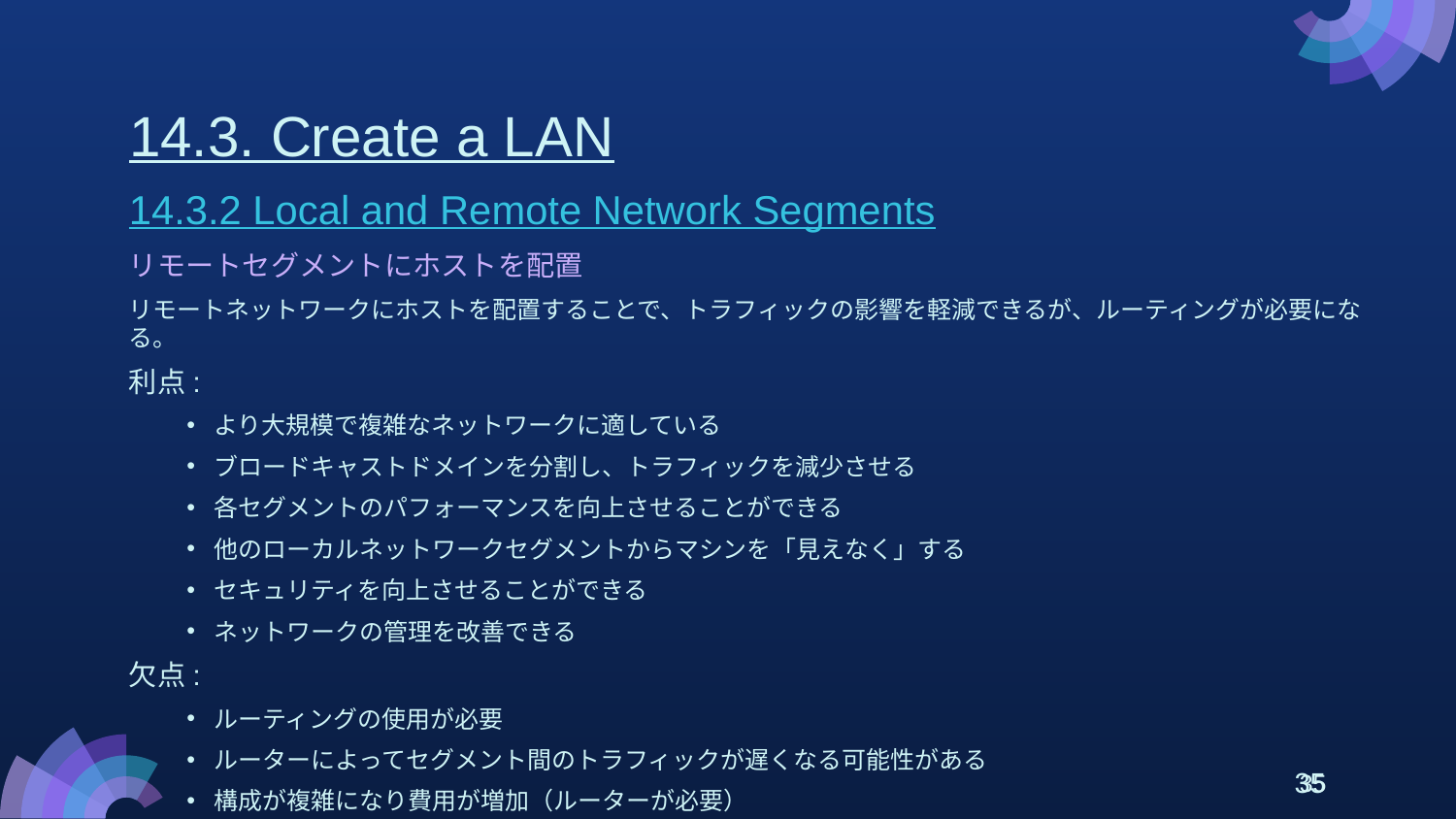

# 14.3. Create a LAN
14.3.2 Local and Remote Network Segments
リモートセグメントにホストを配置
リモートネットワークにホストを配置することで、トラフィックの影響を軽減できるが、ルーティングが必要になる。
利点:
より大規模で複雑なネットワークに適している
ブロードキャストドメインを分割し、トラフィックを減少させる
各セグメントのパフォーマンスを向上させることができる
他のローカルネットワークセグメントからマシンを「見えなく」する
セキュリティを向上させることができる
ネットワークの管理を改善できる
欠点:
ルーティングの使用が必要
ルーターによってセグメント間のトラフィックが遅くなる可能性がある
構成が複雑になり費用が増加（ルーターが必要）
35